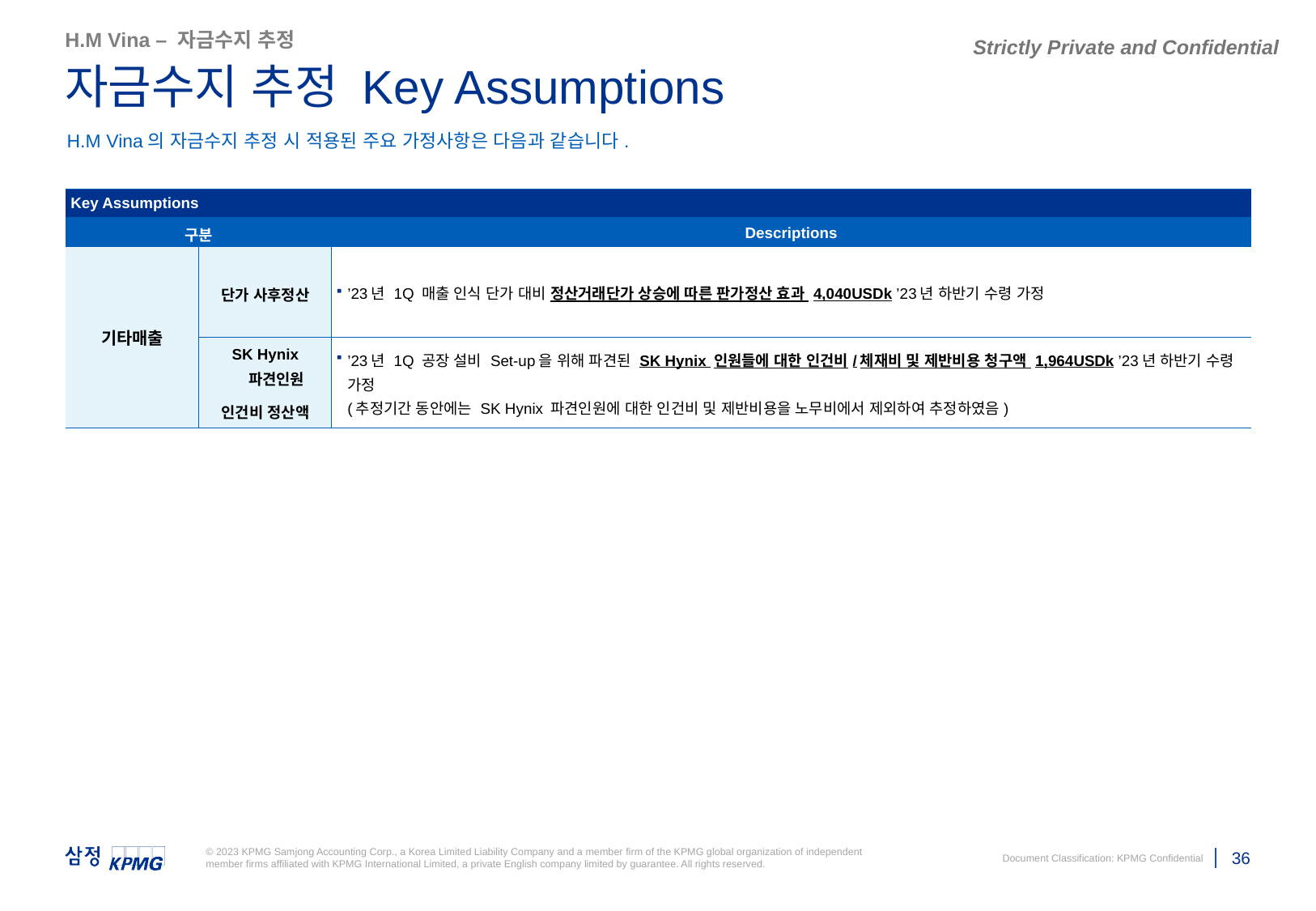

H.M Vina – 자금수지 추정
자금수지 추정 Key Assumptions
H.M Vina의 자금수지 추정 시 적용된 주요 가정사항은 다음과 같습니다.
| Key Assumptions |  |  |
| --- | --- | --- |
| 구분 |  | Descriptions |
| 기타매출 | 단가 사후정산 | ’23년 1Q 매출 인식 단가 대비 정산거래단가 상승에 따른 판가정산 효과 4,040USDk ’23년 하반기 수령 가정 |
|  | SK Hynix 파견인원 인건비 정산액 | ’23년 1Q 공장 설비 Set-up을 위해 파견된 SK Hynix 인원들에 대한 인건비/체재비 및 제반비용 청구액 1,964USDk ’23년 하반기 수령 가정 (추정기간 동안에는 SK Hynix 파견인원에 대한 인건비 및 제반비용을 노무비에서 제외하여 추정하였음) |